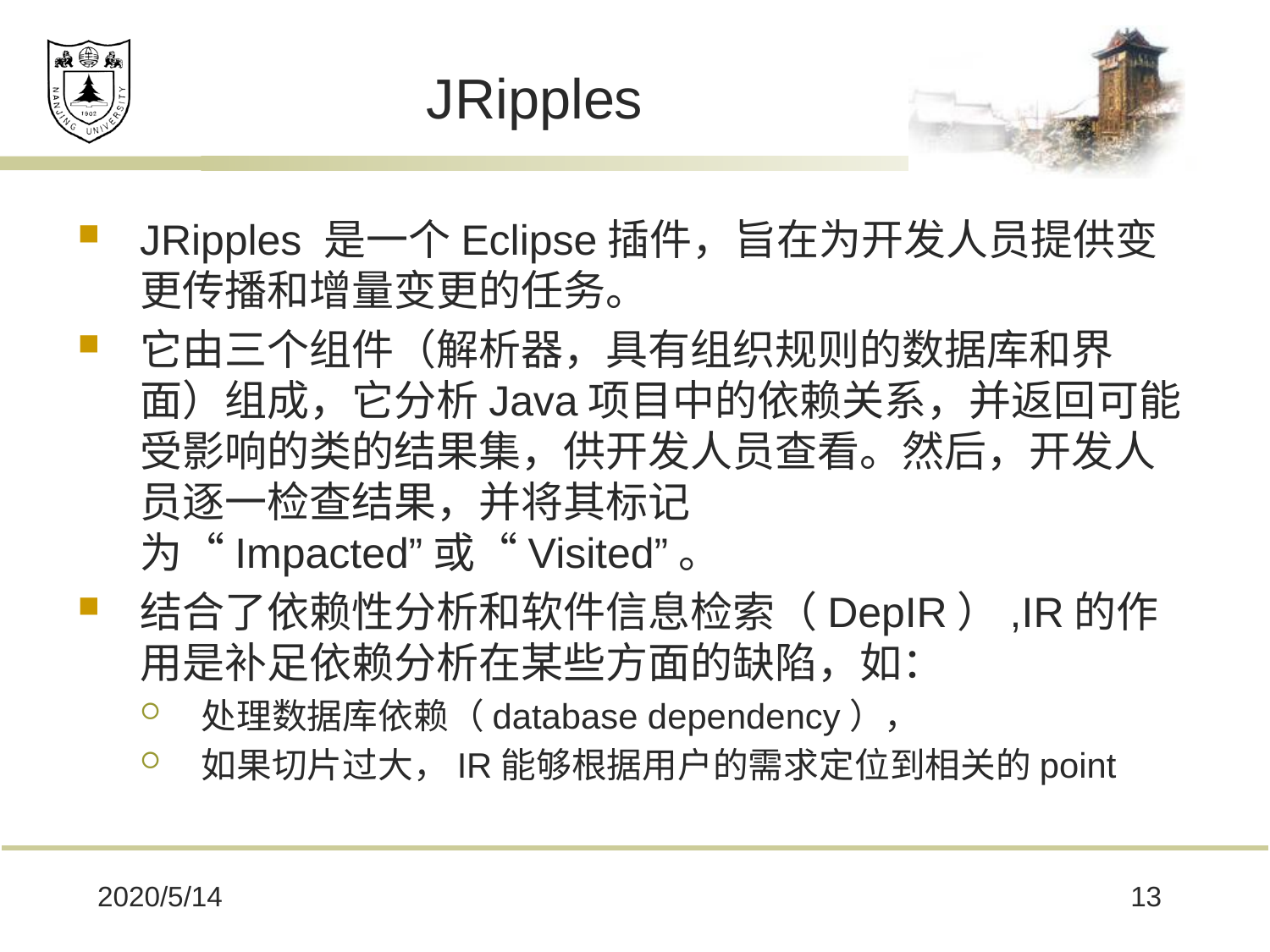

# JRipples
JRipples 是一个Eclipse插件，旨在为开发人员提供变更传播和增量变更的任务。
它由三个组件（解析器，具有组织规则的数据库和界面）组成，它分析Java项目中的依赖关系，并返回可能受影响的类的结果集，供开发人员查看。然后，开发人员逐一检查结果，并将其标记为“Impacted”或“Visited”。
结合了依赖性分析和软件信息检索（DepIR）,IR的作用是补足依赖分析在某些方面的缺陷，如：
处理数据库依赖（database dependency），
如果切片过大，IR能够根据用户的需求定位到相关的point
2020/5/14
13